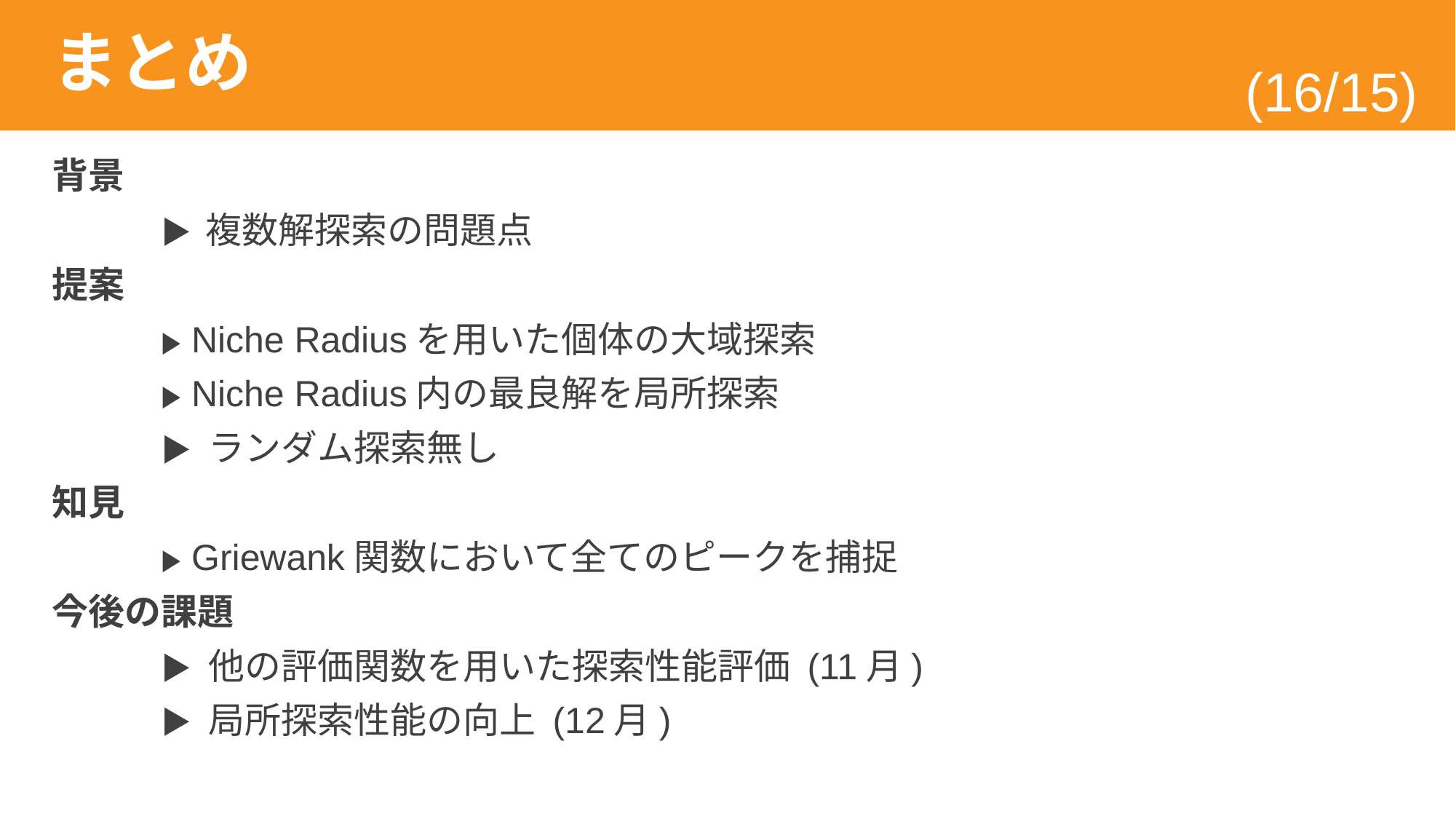

# まとめ
(16/15)
背景
	▶ 複数解探索の問題点
提案
	▶ Niche Radiusを用いた個体の大域探索
	▶ Niche Radius内の最良解を局所探索
	▶ ランダム探索無し
知見
	▶ Griewank関数において全てのピークを捕捉
今後の課題
	▶ 他の評価関数を用いた探索性能評価 (11月)
	▶ 局所探索性能の向上 (12月)